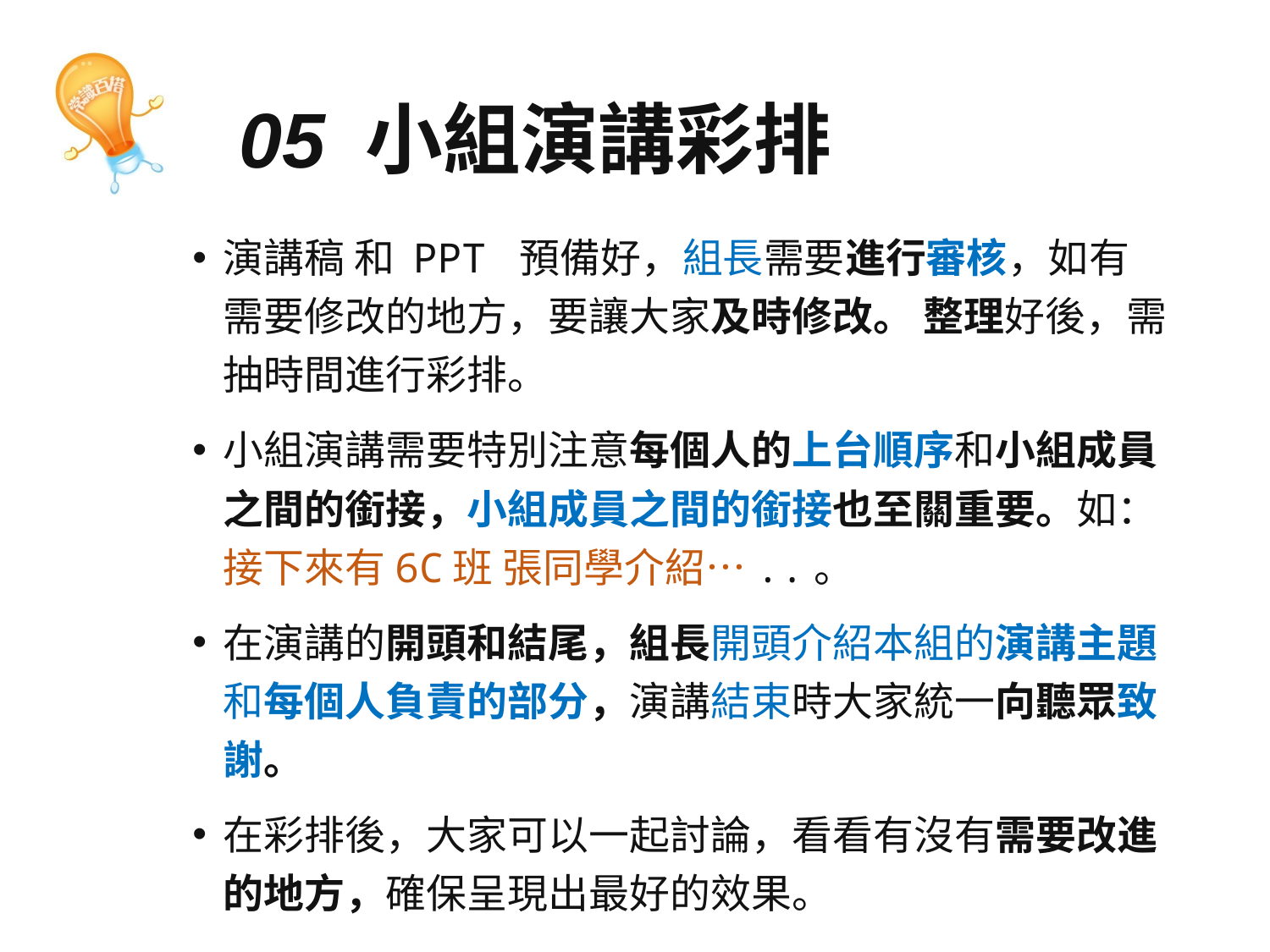

# 05 小組演講彩排
演講稿 和 PPT 預備好，組長需要進行審核，如有需要修改的地方，要讓大家及時修改。 整理好後，需抽時間進行彩排。
小組演講需要特別注意每個人的上台順序和小組成員之間的銜接，小組成員之間的銜接也至關重要。如：接下來有6C班 張同學介紹…..。
在演講的開頭和結尾，組長開頭介紹本組的演講主題和每個人負責的部分，演講結束時大家統一向聽眾致謝。
在彩排後，大家可以一起討論，看看有沒有需要改進的地方，確保呈現出最好的效果。